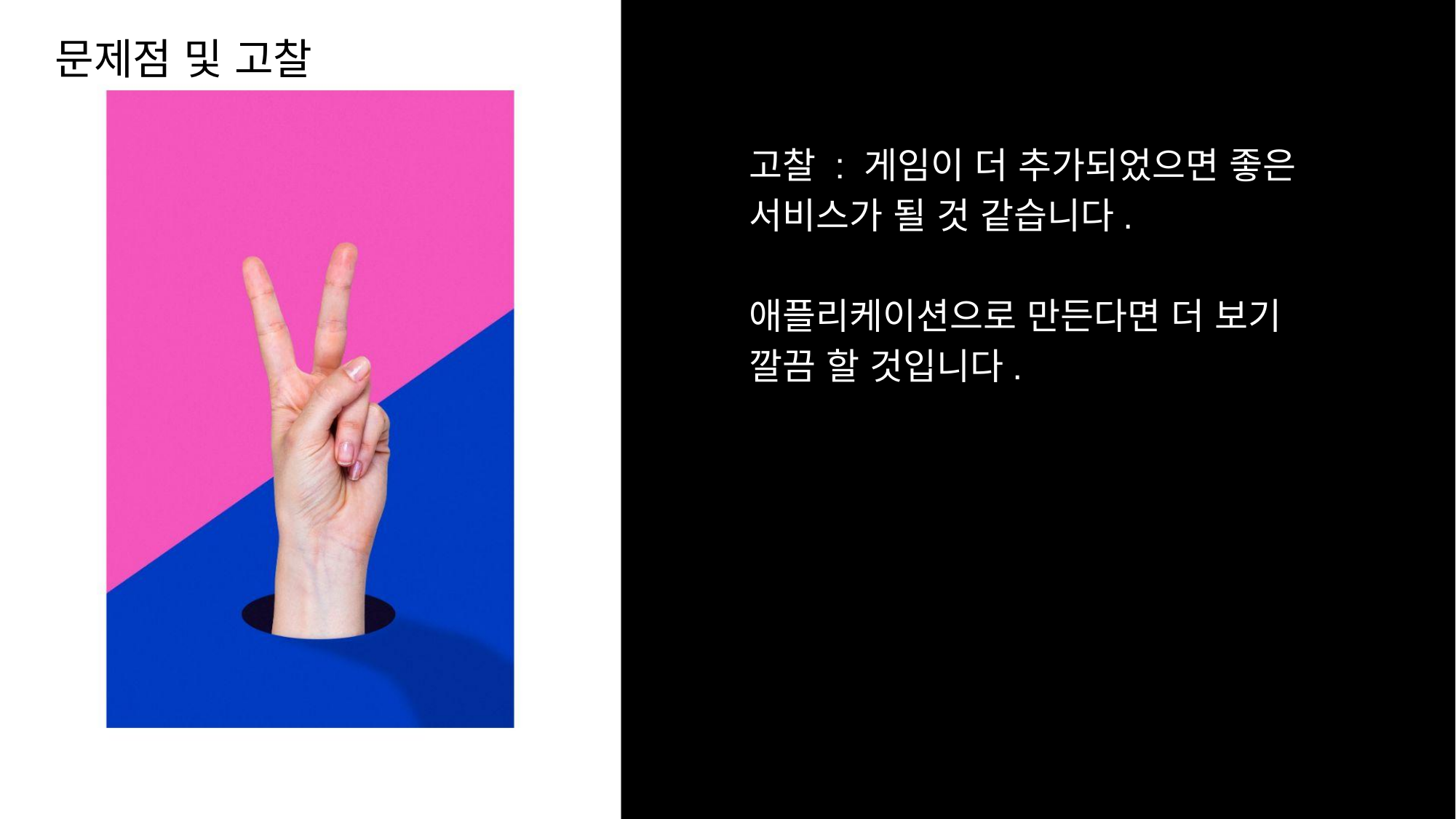

문제점 및 고찰
고찰 : 게임이 더 추가되었으면 좋은 서비스가 될 것 같습니다.

애플리케이션으로 만든다면 더 보기 깔끔 할 것입니다.